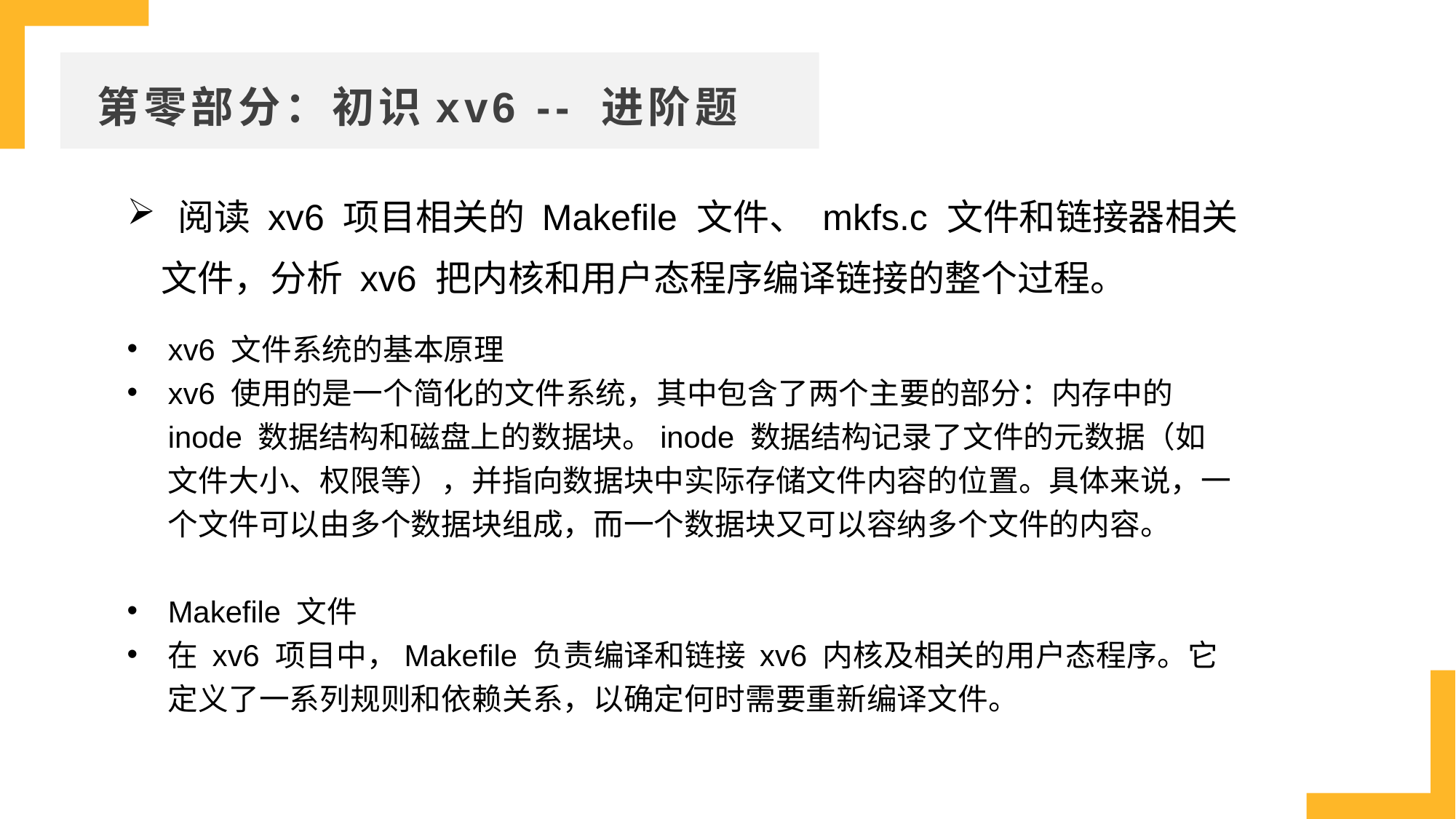

第零部分：初识xv6 -- 进阶题
 阅读 xv6 项目相关的 Makefile 文件、 mkfs.c 文件和链接器相关文件，分析 xv6 把内核和用户态程序编译链接的整个过程。
xv6 文件系统的基本原理
xv6 使用的是一个简化的文件系统，其中包含了两个主要的部分：内存中的 inode 数据结构和磁盘上的数据块。inode 数据结构记录了文件的元数据（如文件大小、权限等），并指向数据块中实际存储文件内容的位置。具体来说，一个文件可以由多个数据块组成，而一个数据块又可以容纳多个文件的内容。

Makefile 文件
在 xv6 项目中，Makefile 负责编译和链接 xv6 内核及相关的用户态程序。它定义了一系列规则和依赖关系，以确定何时需要重新编译文件。